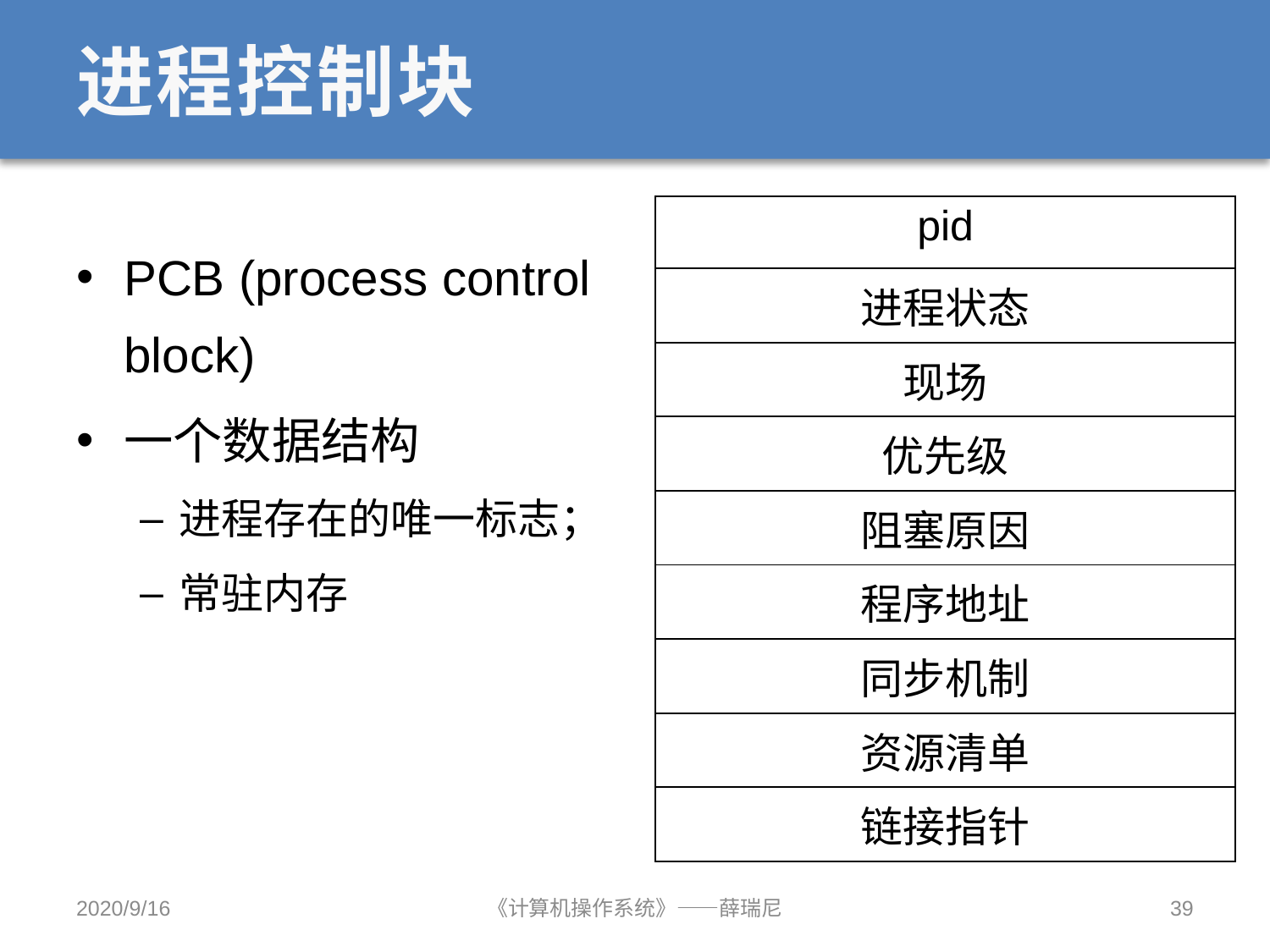

# 进程控制块
| pid |
| --- |
| 进程状态 |
| 现场 |
| 优先级 |
| 阻塞原因 |
| 程序地址 |
| 同步机制 |
| 资源清单 |
| 链接指针 |
PCB (process control block)
一个数据结构
进程存在的唯一标志；
常驻内存
2020/9/16
《计算机操作系统》——薛瑞尼
39